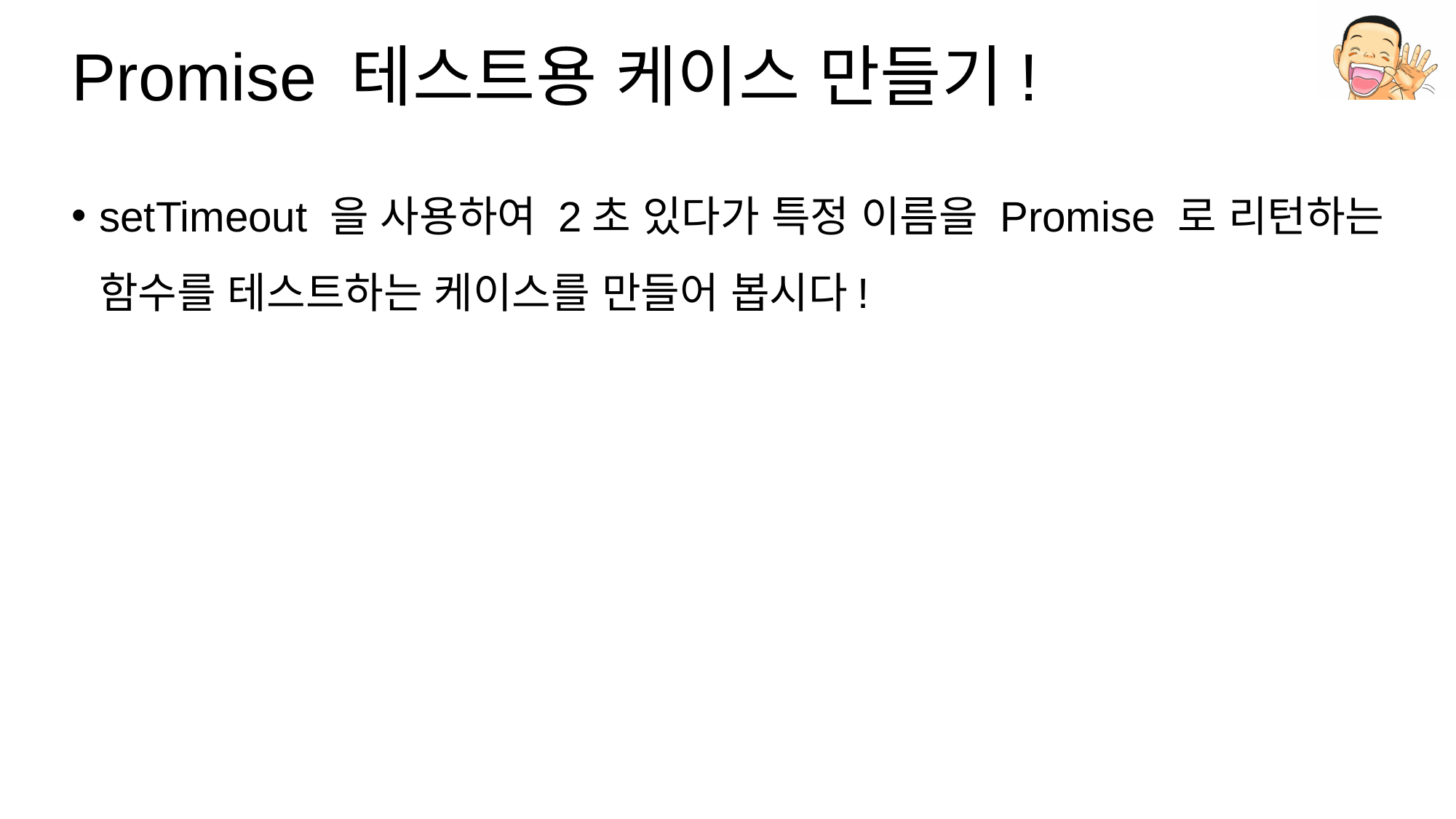

# Promise 테스트용 케이스 만들기!
setTimeout 을 사용하여 2초 있다가 특정 이름을 Promise 로 리턴하는 함수를 테스트하는 케이스를 만들어 봅시다!